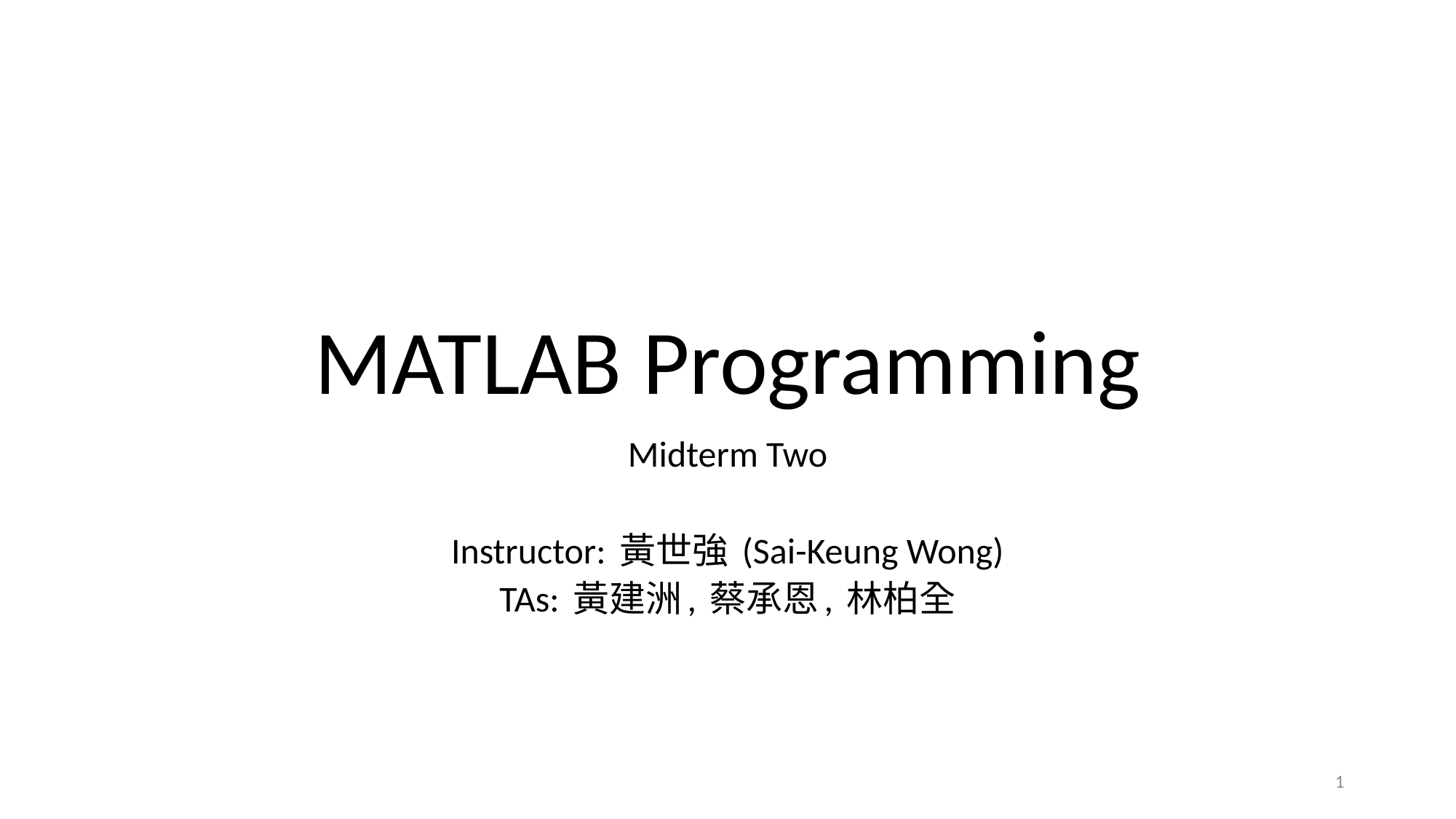

# MATLAB Programming
Midterm Two

Instructor: 黃世強 (Sai-Keung Wong)
TAs: 黃建洲, 蔡承恩, 林柏全

1